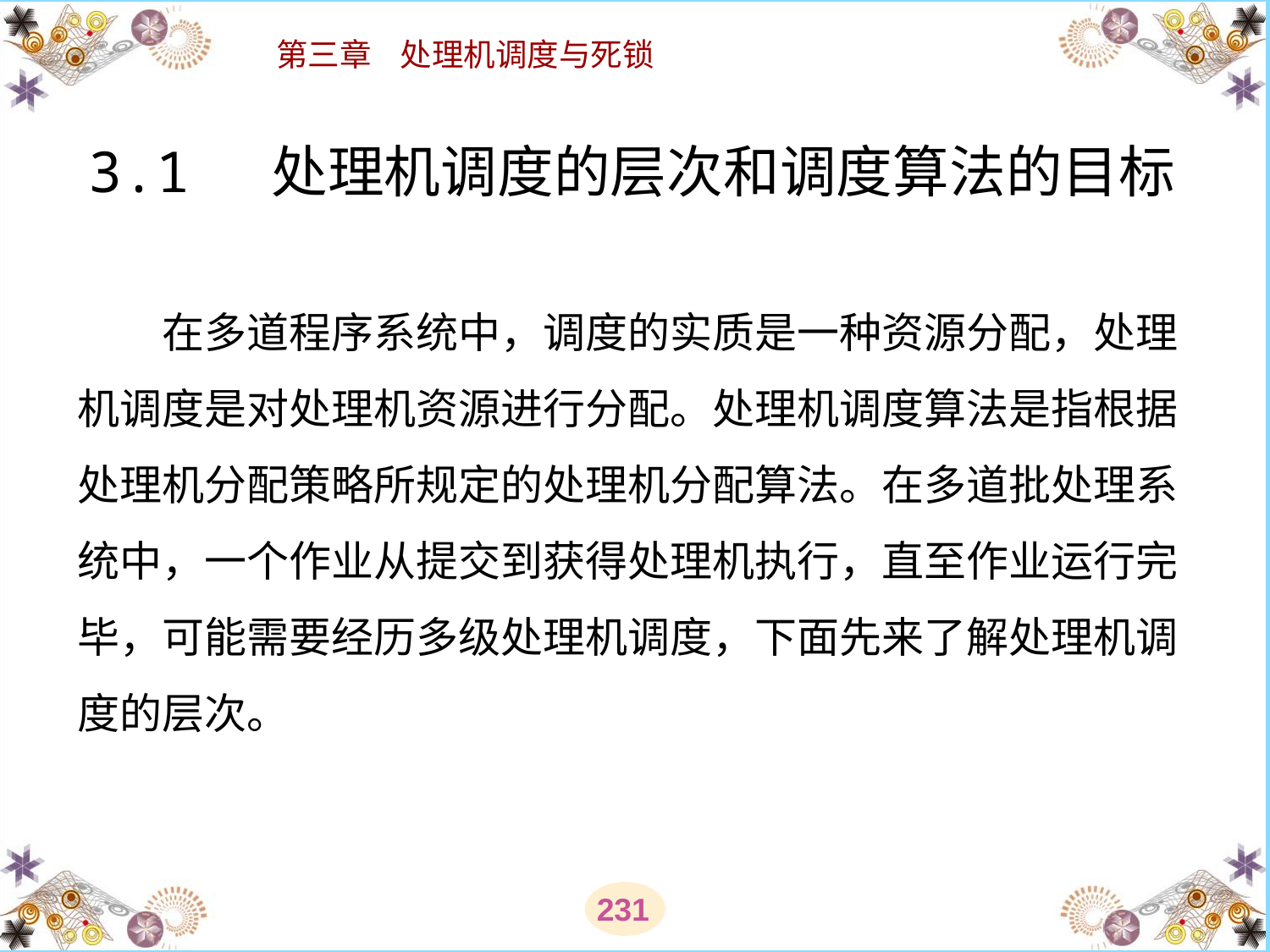

# 3.1  处理机调度的层次和调度算法的目标 　　在多道程序系统中，调度的实质是一种资源分配，处理机调度是对处理机资源进行分配。处理机调度算法是指根据处理机分配策略所规定的处理机分配算法。在多道批处理系统中，一个作业从提交到获得处理机执行，直至作业运行完毕，可能需要经历多级处理机调度，下面先来了解处理机调度的层次。